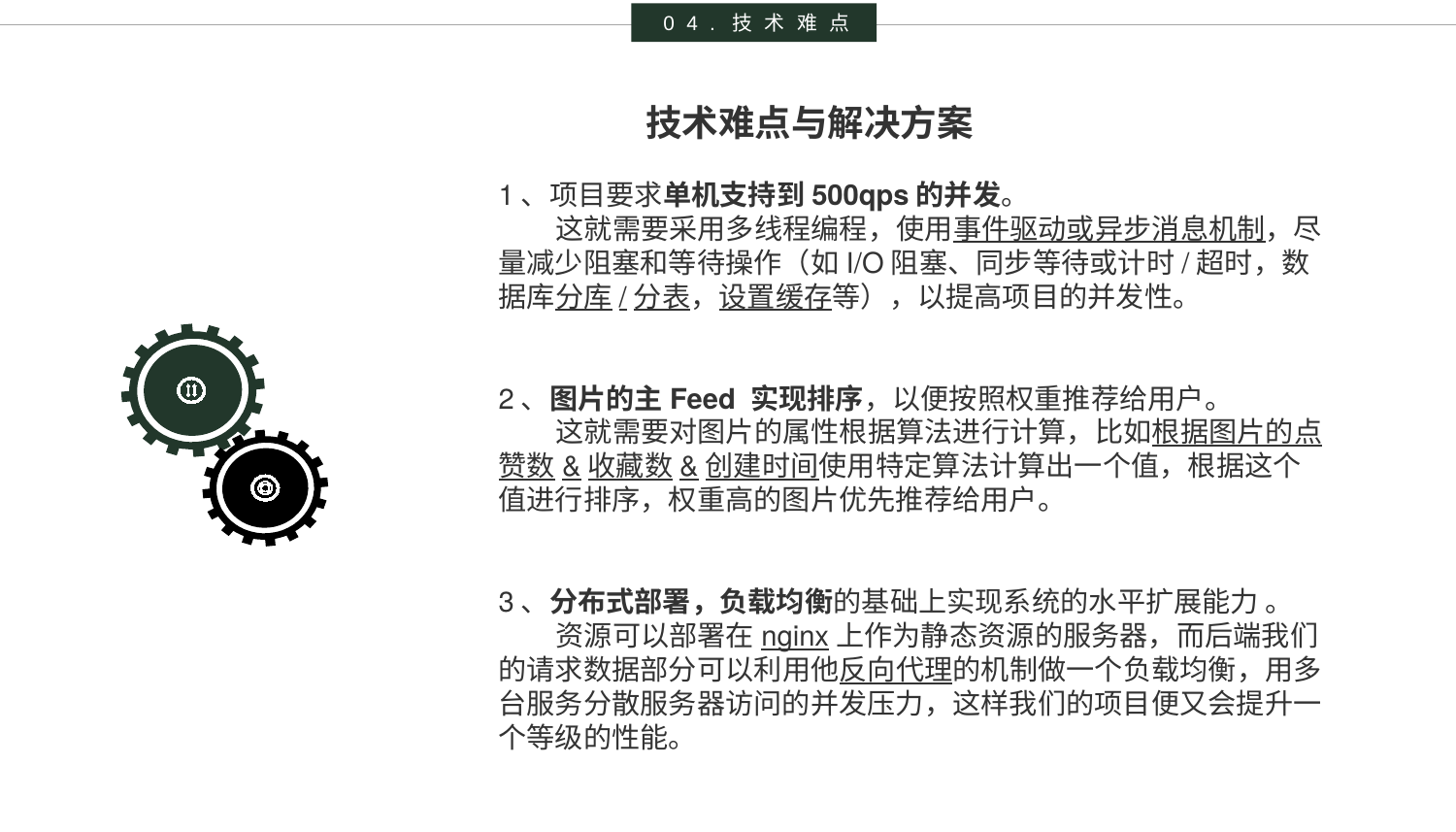

04.技术难点
技术难点与解决方案
1、项目要求单机支持到500qps的并发。
        这就需要采用多线程编程，使用事件驱动或异步消息机制，尽量减少阻塞和等待操作（如I/O阻塞、同步等待或计时/超时，数据库分库/分表，设置缓存等），以提高项目的并发性。

2、图片的主Feed 实现排序，以便按照权重推荐给用户。
        这就需要对图片的属性根据算法进行计算，比如根据图片的点赞数&收藏数&创建时间使用特定算法计算出一个值，根据这个值进行排序，权重高的图片优先推荐给用户。

3、分布式部署，负载均衡的基础上实现系统的水平扩展能力 。
        资源可以部署在nginx上作为静态资源的服务器，而后端我们的请求数据部分可以利用他反向代理的机制做一个负载均衡，用多台服务分散服务器访问的并发压力，这样我们的项目便又会提升一个等级的性能。